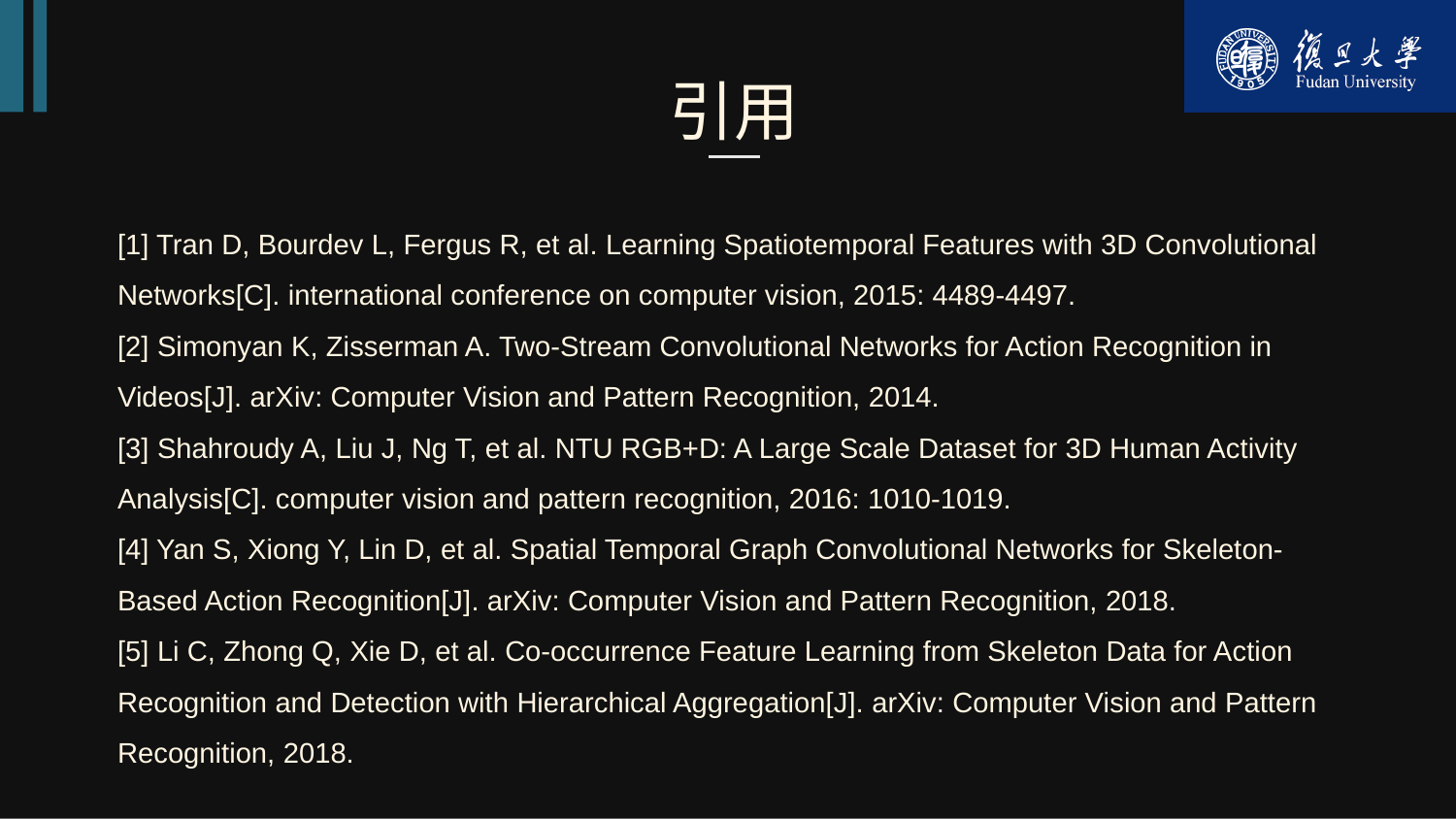

引用
[1] Tran D, Bourdev L, Fergus R, et al. Learning Spatiotemporal Features with 3D Convolutional Networks[C]. international conference on computer vision, 2015: 4489-4497.
[2] Simonyan K, Zisserman A. Two-Stream Convolutional Networks for Action Recognition in Videos[J]. arXiv: Computer Vision and Pattern Recognition, 2014.
[3] Shahroudy A, Liu J, Ng T, et al. NTU RGB+D: A Large Scale Dataset for 3D Human Activity Analysis[C]. computer vision and pattern recognition, 2016: 1010-1019.
[4] Yan S, Xiong Y, Lin D, et al. Spatial Temporal Graph Convolutional Networks for Skeleton-Based Action Recognition[J]. arXiv: Computer Vision and Pattern Recognition, 2018.
[5] Li C, Zhong Q, Xie D, et al. Co-occurrence Feature Learning from Skeleton Data for Action Recognition and Detection with Hierarchical Aggregation[J]. arXiv: Computer Vision and Pattern Recognition, 2018.